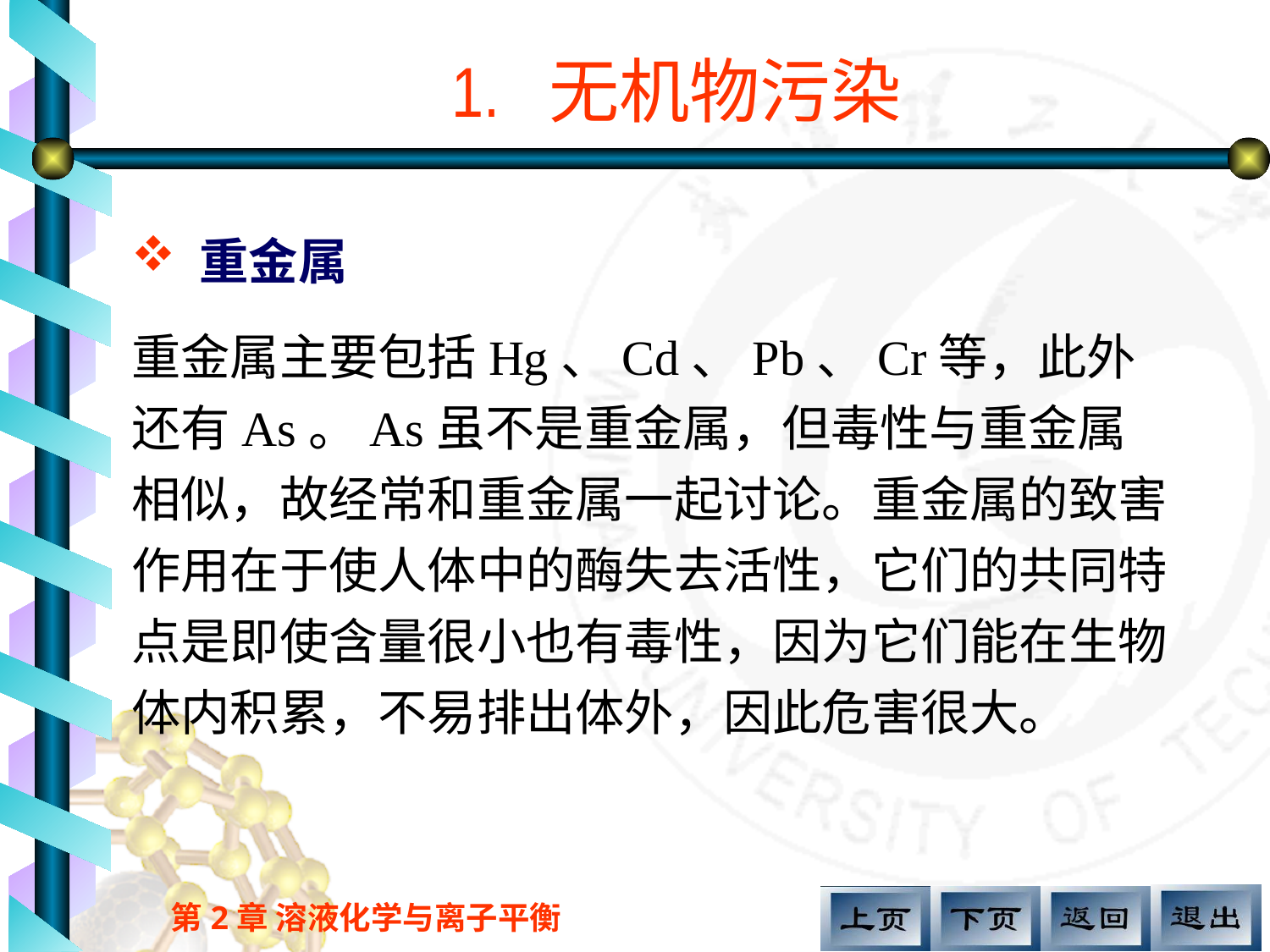

# 1.  无机物污染
 重金属
重金属主要包括Hg、Cd、Pb、Cr等，此外还有As。As虽不是重金属，但毒性与重金属相似，故经常和重金属一起讨论。重金属的致害作用在于使人体中的酶失去活性，它们的共同特点是即使含量很小也有毒性，因为它们能在生物体内积累，不易排出体外，因此危害很大。